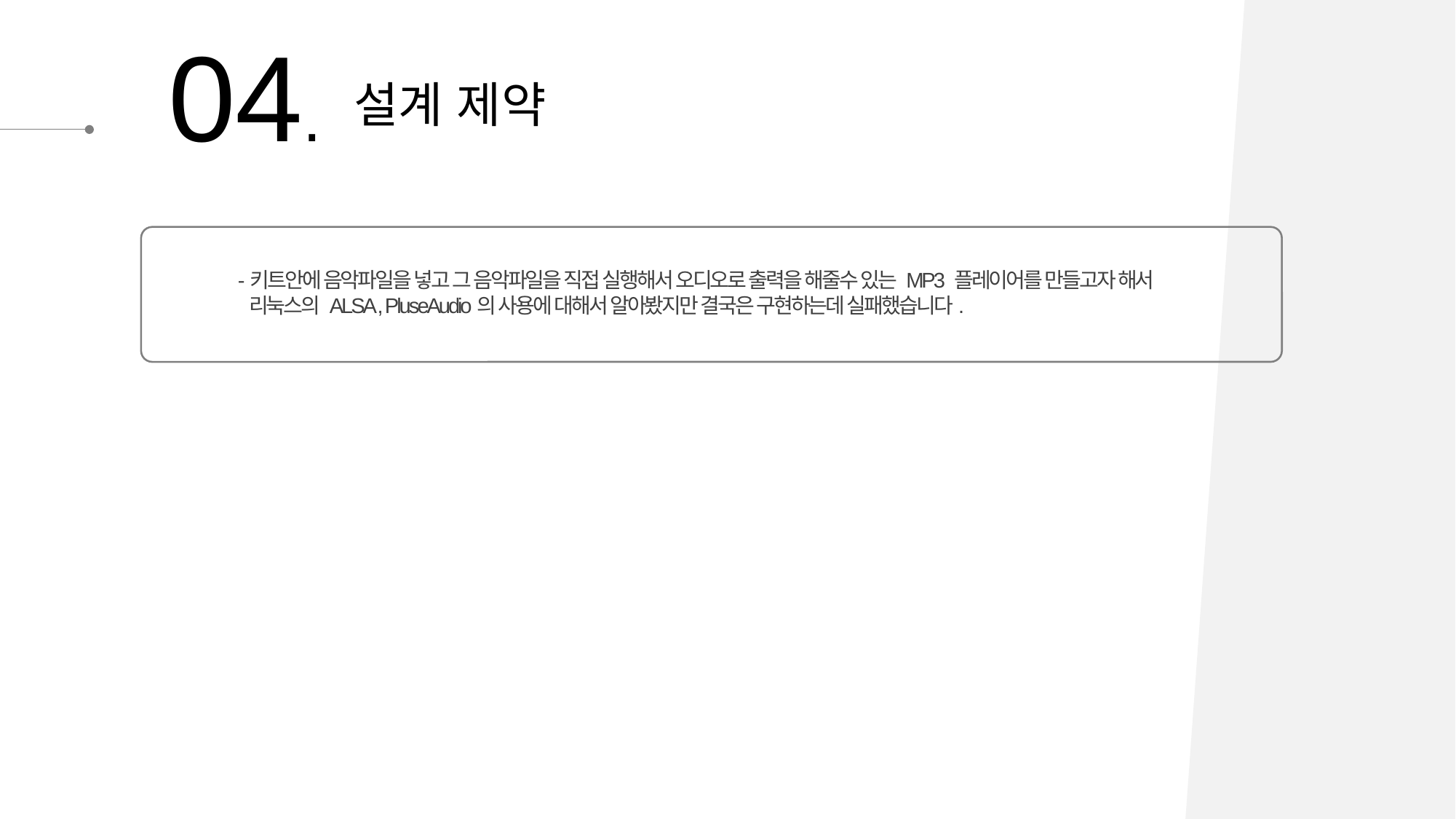

04.
설계 제약

-키트안에 음악파일을 넣고 그 음악파일을 직접 실행해서 오디오로 출력을 해줄수 있는 MP3 플레이어를 만들고자 해서
 리눅스의 ALSA , PluseAudio의 사용에 대해서 알아봤지만 결국은 구현하는데 실패했습니다.